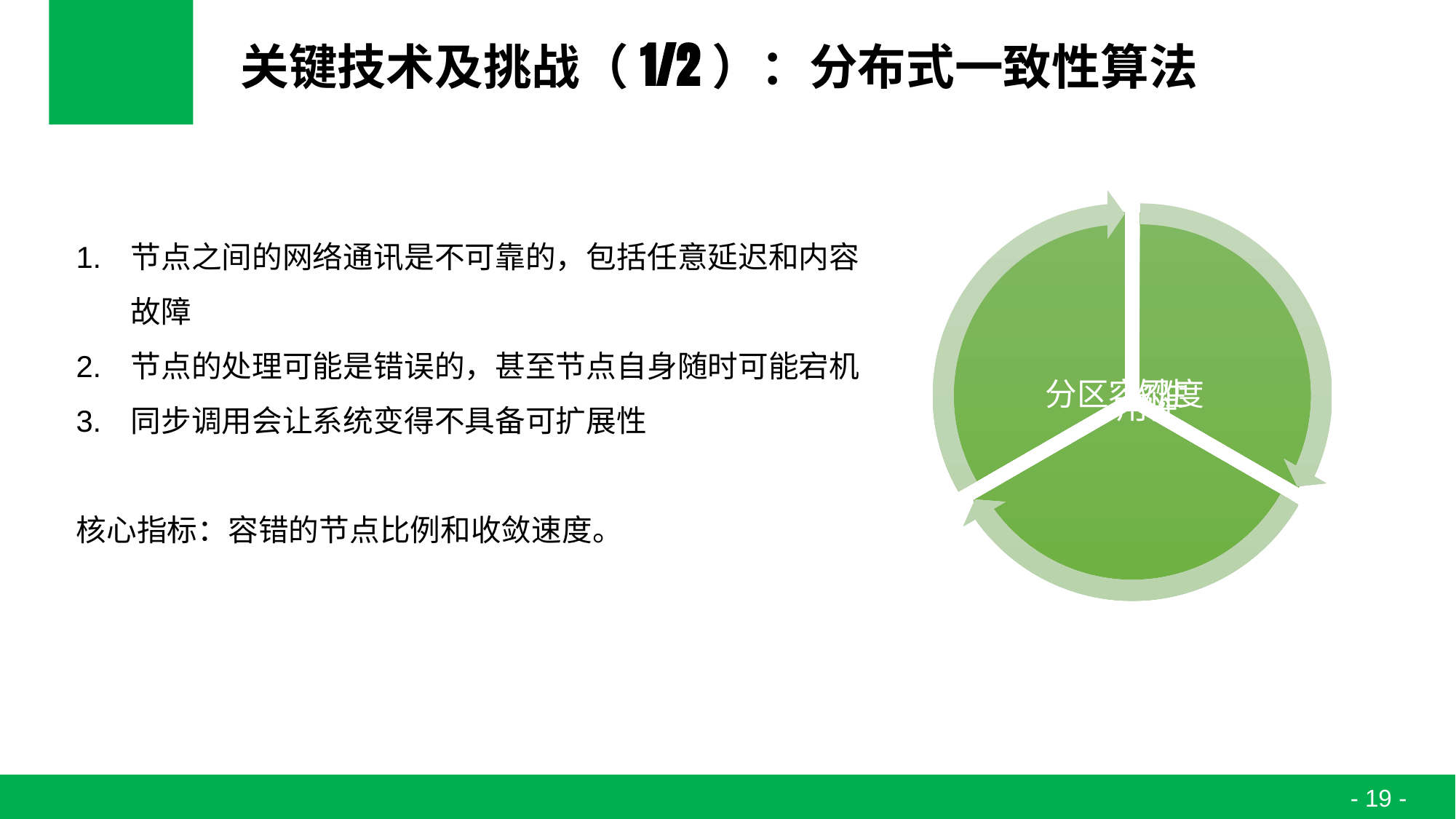

# 关键技术及挑战（1/2）：分布式一致性算法
一致性
可用性
分区容忍度
节点之间的网络通讯是不可靠的，包括任意延迟和内容故障
节点的处理可能是错误的，甚至节点自身随时可能宕机
同步调用会让系统变得不具备可扩展性

核心指标：容错的节点比例和收敛速度。